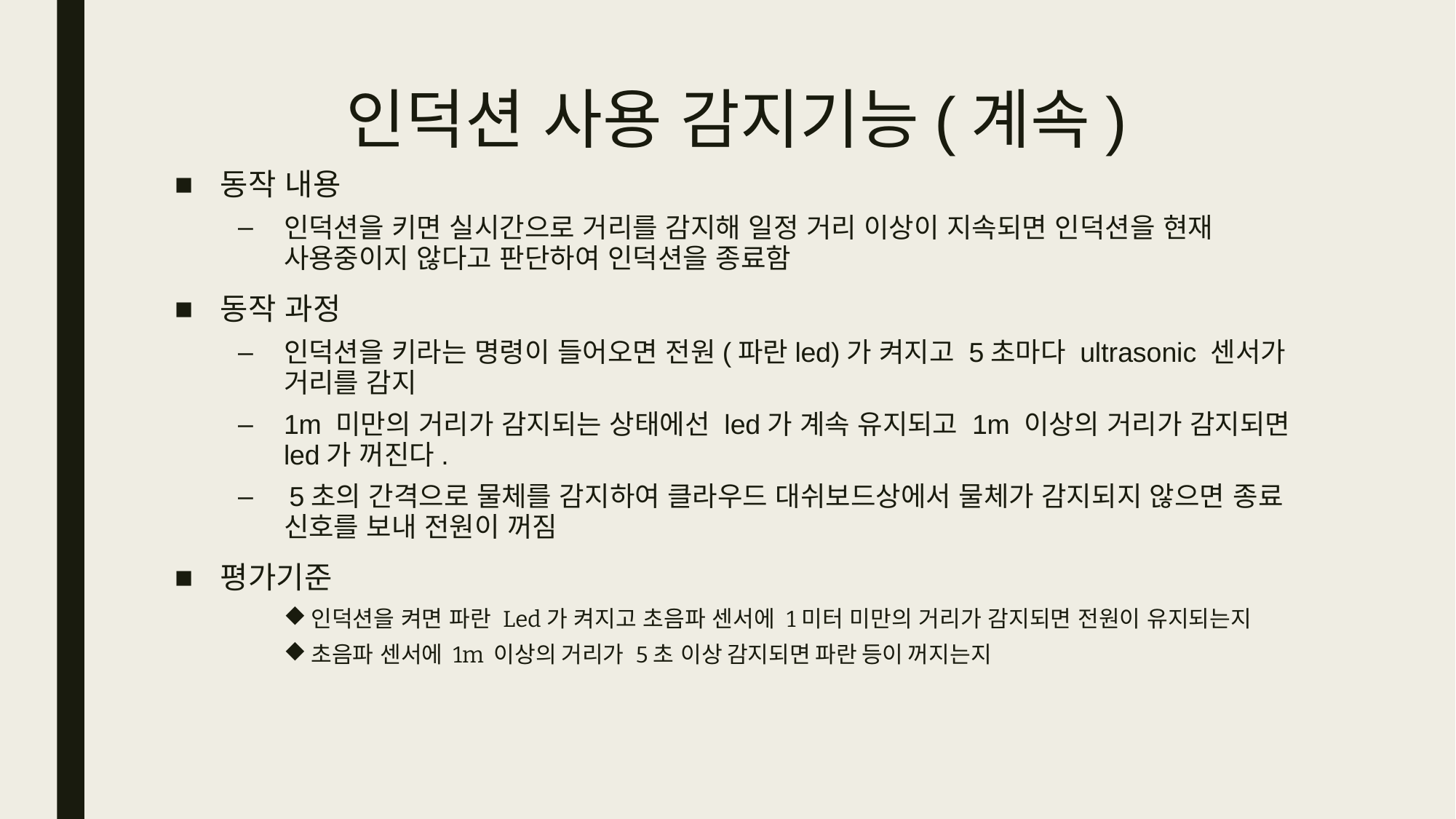

# 인덕션 사용 감지기능(계속)
동작 내용
인덕션을 키면 실시간으로 거리를 감지해 일정 거리 이상이 지속되면 인덕션을 현재 사용중이지 않다고 판단하여 인덕션을 종료함
동작 과정
인덕션을 키라는 명령이 들어오면 전원(파란led)가 켜지고 5초마다 ultrasonic 센서가 거리를 감지
1m 미만의 거리가 감지되는 상태에선 led가 계속 유지되고 1m 이상의 거리가 감지되면 led가 꺼진다.
 5초의 간격으로 물체를 감지하여 클라우드 대쉬보드상에서 물체가 감지되지 않으면 종료 신호를 보내 전원이 꺼짐
평가기준
인덕션을 켜면 파란 Led가 켜지고 초음파 센서에 1미터 미만의 거리가 감지되면 전원이 유지되는지
초음파 센서에 1m 이상의 거리가 5초 이상 감지되면 파란 등이 꺼지는지